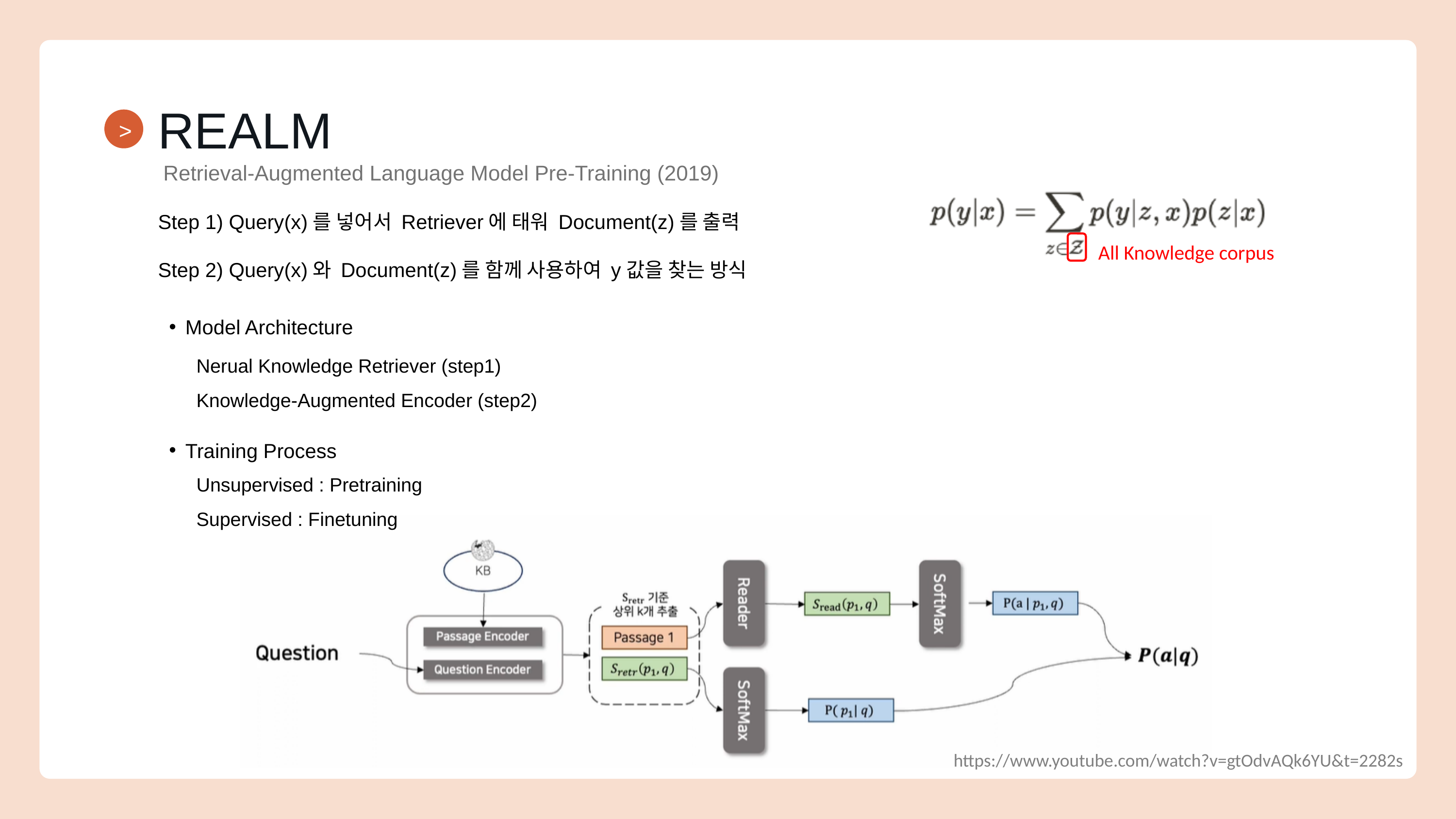

REALM

>
Retrieval-Augmented Language Model Pre-Training (2019)

Step 1) Query(x)를 넣어서 Retriever에 태워 Document(z)를 출력

All Knowledge corpus
Step 2) Query(x)와 Document(z)를 함께 사용하여 y값을 찾는 방식
Model Architecture
Nerual Knowledge Retriever (step1)
Knowledge-Augmented Encoder (step2)
Training Process
Unsupervised : Pretraining
Supervised : Finetuning

https://www.youtube.com/watch?v=gtOdvAQk6YU&t=2282s